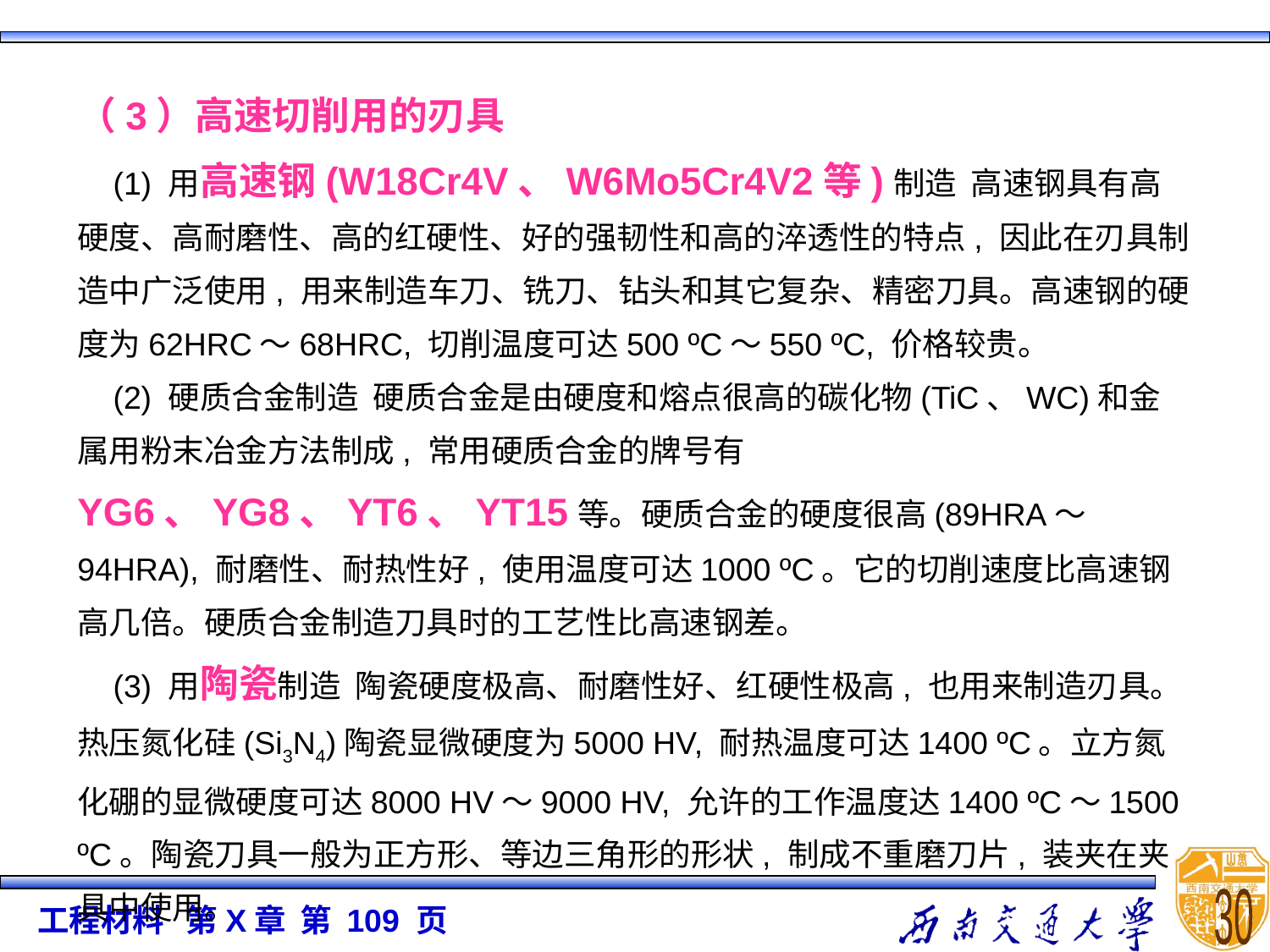

（3）高速切削用的刃具
    (1) 用高速钢(W18Cr4V、W6Mo5Cr4V2等)制造  高速钢具有高硬度、高耐磨性、高的红硬性、好的强韧性和高的淬透性的特点, 因此在刃具制造中广泛使用, 用来制造车刀、铣刀、钻头和其它复杂、精密刀具。高速钢的硬度为62HRC～68HRC, 切削温度可达500 ºC～550 ºC, 价格较贵。
    (2) 硬质合金制造  硬质合金是由硬度和熔点很高的碳化物(TiC、WC)和金属用粉末冶金方法制成, 常用硬质合金的牌号有YG6、YG8、YT6、YT15等。硬质合金的硬度很高(89HRA～94HRA), 耐磨性、耐热性好, 使用温度可达1000 ºC。它的切削速度比高速钢高几倍。硬质合金制造刀具时的工艺性比高速钢差。
    (3) 用陶瓷制造  陶瓷硬度极高、耐磨性好、红硬性极高, 也用来制造刃具。热压氮化硅(Si3N4)陶瓷显微硬度为5000 HV, 耐热温度可达1400 ºC。立方氮化硼的显微硬度可达8000 HV～9000 HV, 允许的工作温度达1400 ºC～1500 ºC。陶瓷刀具一般为正方形、等边三角形的形状, 制成不重磨刀片, 装夹在夹具中使用。
30